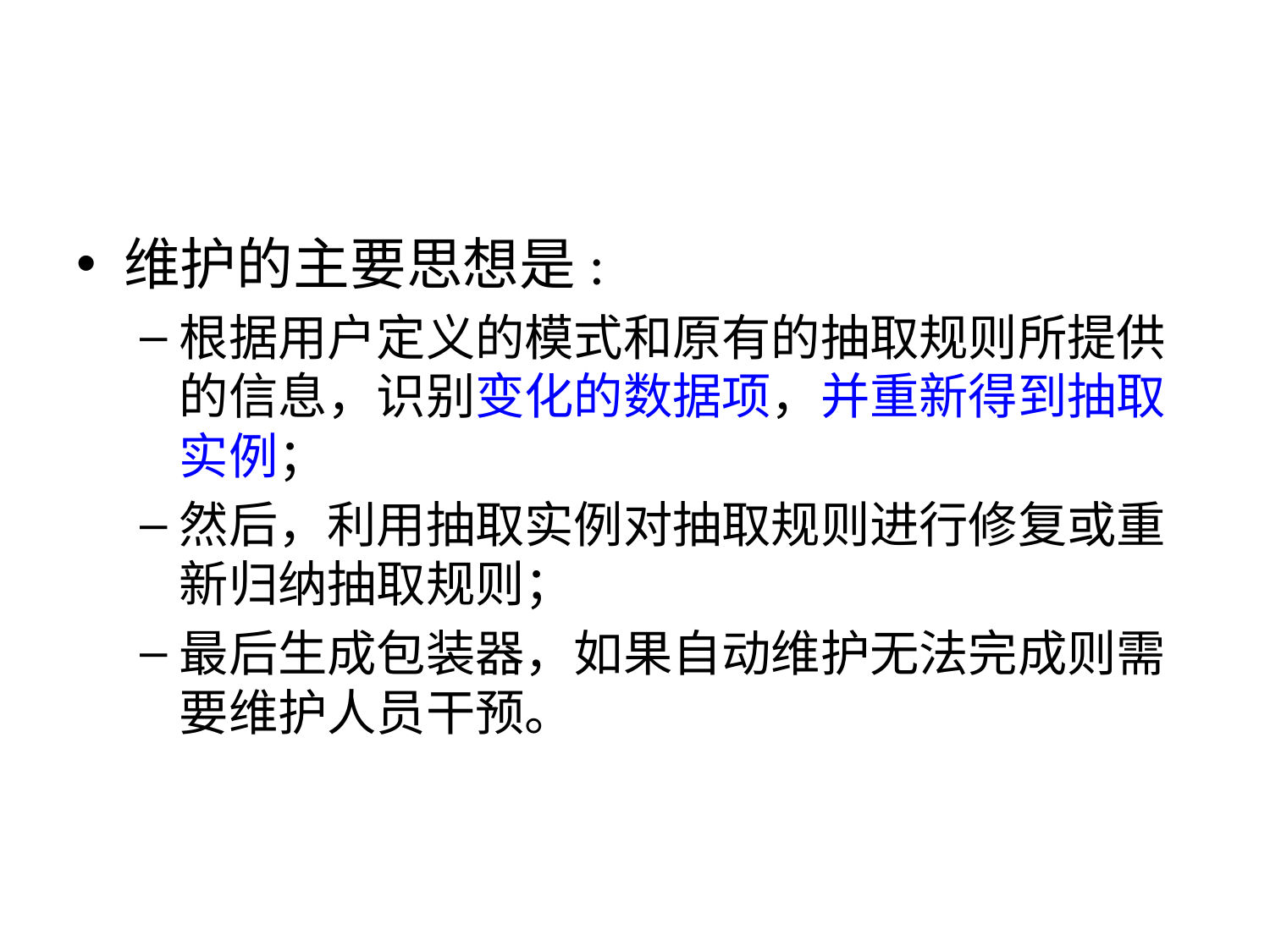

#
维护的主要思想是:
根据用户定义的模式和原有的抽取规则所提供的信息，识别变化的数据项，并重新得到抽取实例；
然后，利用抽取实例对抽取规则进行修复或重新归纳抽取规则；
最后生成包装器，如果自动维护无法完成则需要维护人员干预。